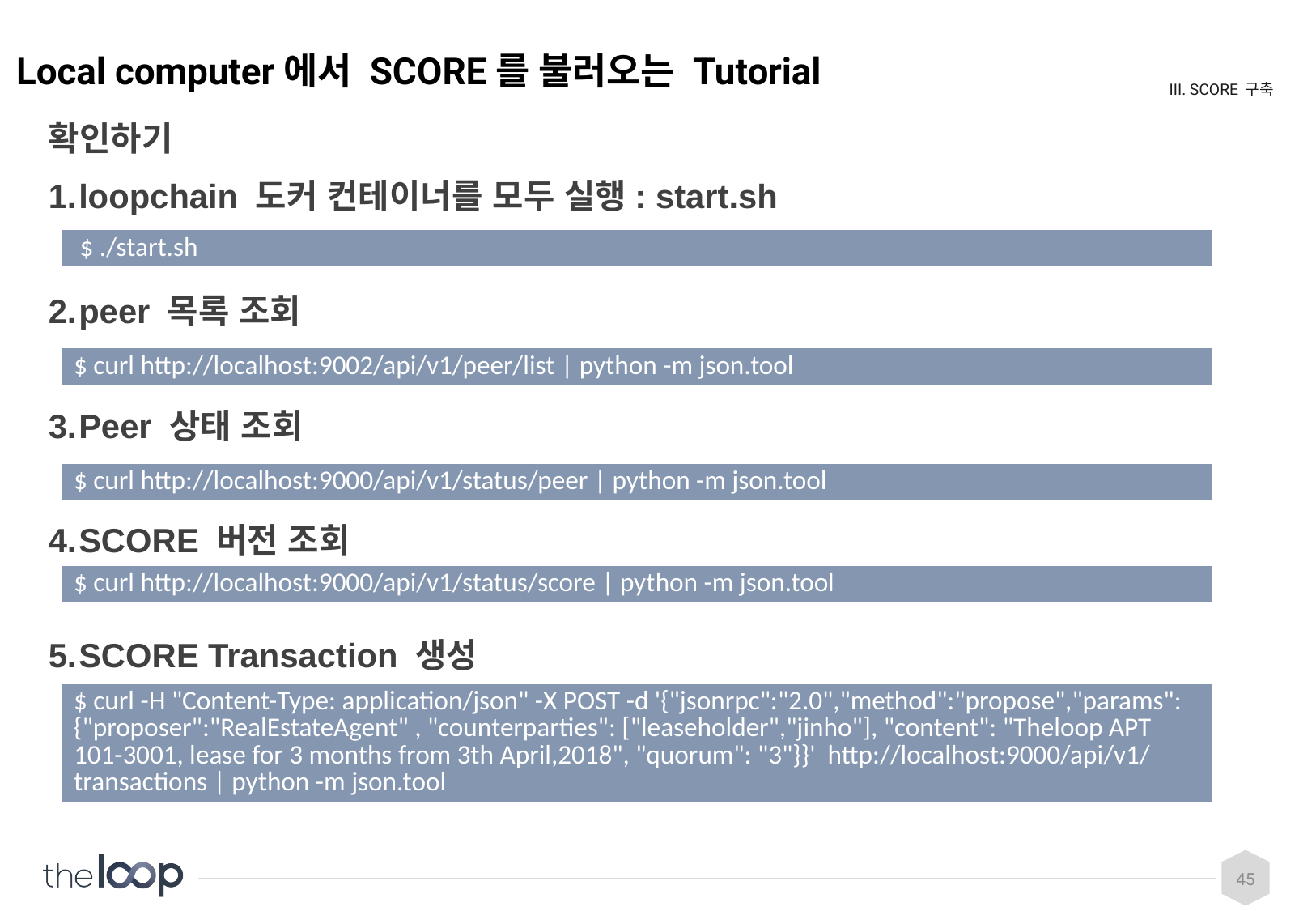

# Local computer에서 SCORE를 불러오는 Tutorial
III. SCORE 구축
확인하기
loopchain 도커 컨테이너를 모두 실행: start.sh

peer 목록 조회

Peer 상태 조회

SCORE 버전 조회

SCORE Transaction 생성

| $ ./start.sh |
| --- |
| $ curl http://localhost:9002/api/v1/peer/list | python -m json.tool |
| --- |
| $ curl http://localhost:9000/api/v1/status/peer | python -m json.tool |
| --- |
| $ curl http://localhost:9000/api/v1/status/score | python -m json.tool |
| --- |
| $ curl -H "Content-Type: application/json" -X POST -d '{"jsonrpc":"2.0","method":"propose","params":{"proposer":"RealEstateAgent" , "counterparties": ["leaseholder","jinho"], "content": "Theloop APT 101-3001, lease for 3 months from 3th April,2018", "quorum": "3"}}' http://localhost:9000/api/v1/transactions | python -m json.tool |
| --- |
45